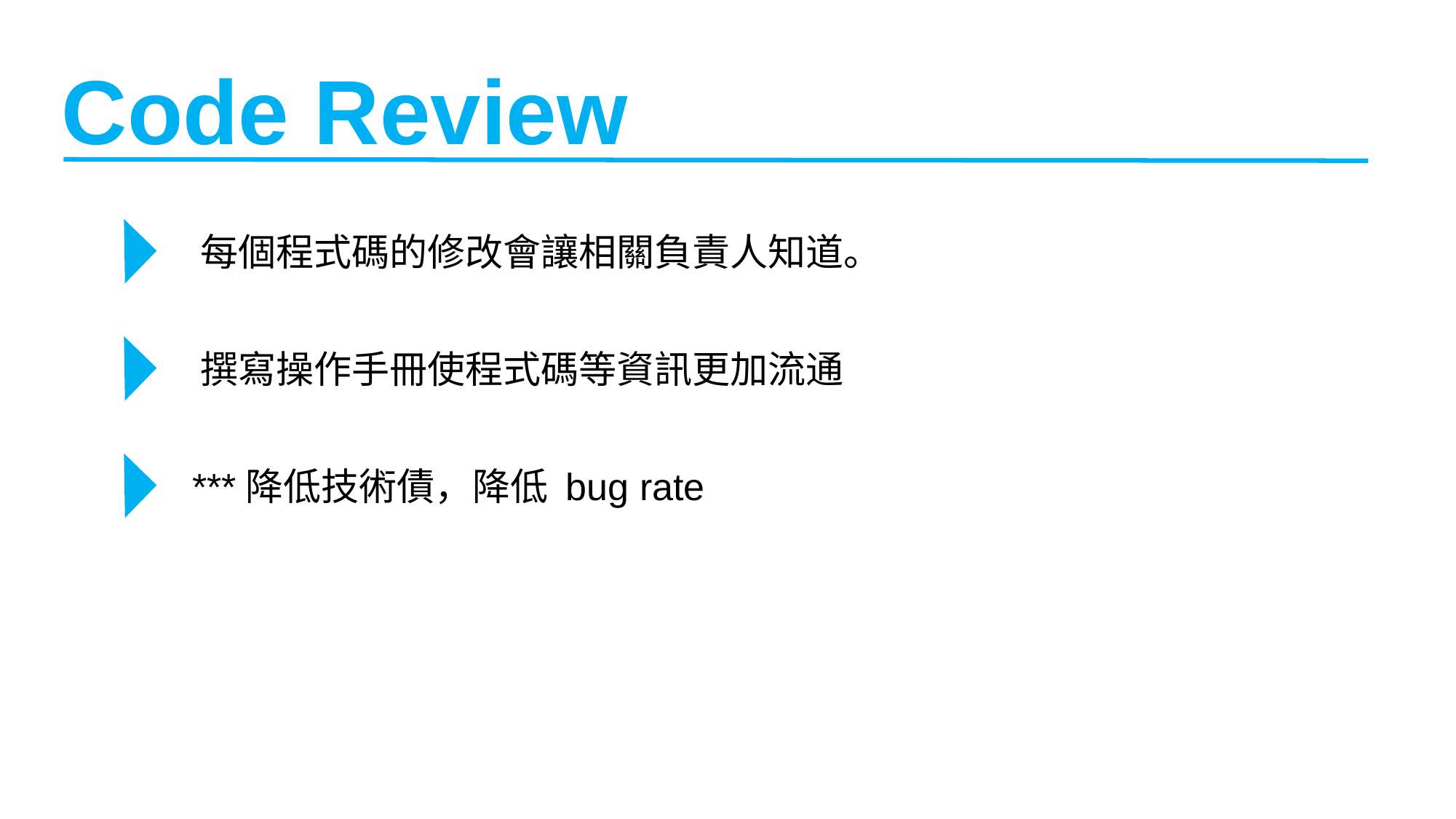

Code Review

每個程式碼的修改會讓相關負責人知道。

撰寫操作手冊使程式碼等資訊更加流通

***降低技術債，降低 bug rate